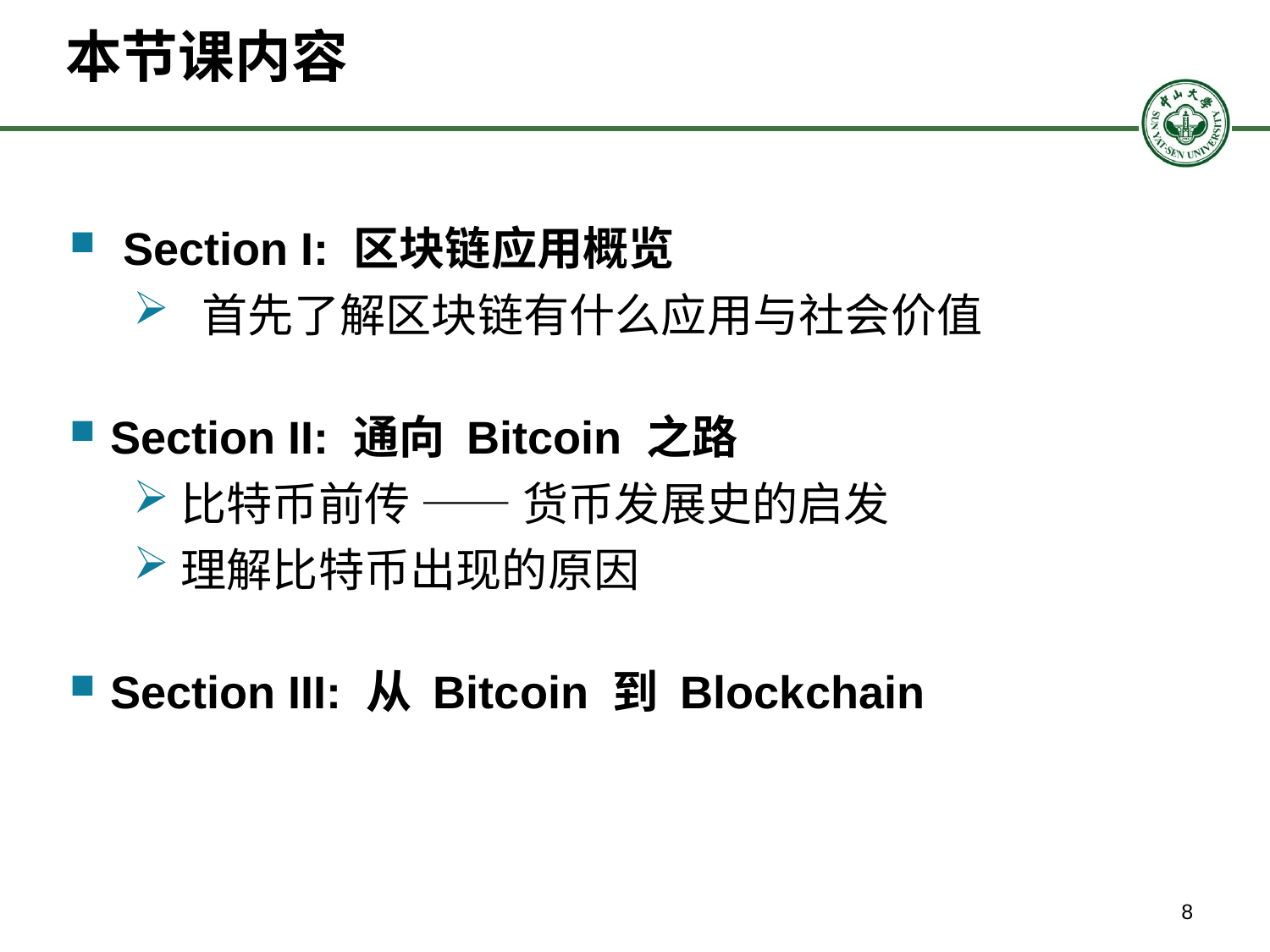

# 本节课内容
 Section I: 区块链应用概览
 首先了解区块链有什么应用与社会价值
Section II: 通向 Bitcoin 之路
比特币前传 —— 货币发展史的启发
理解比特币出现的原因
Section III: 从 Bitcoin 到 Blockchain